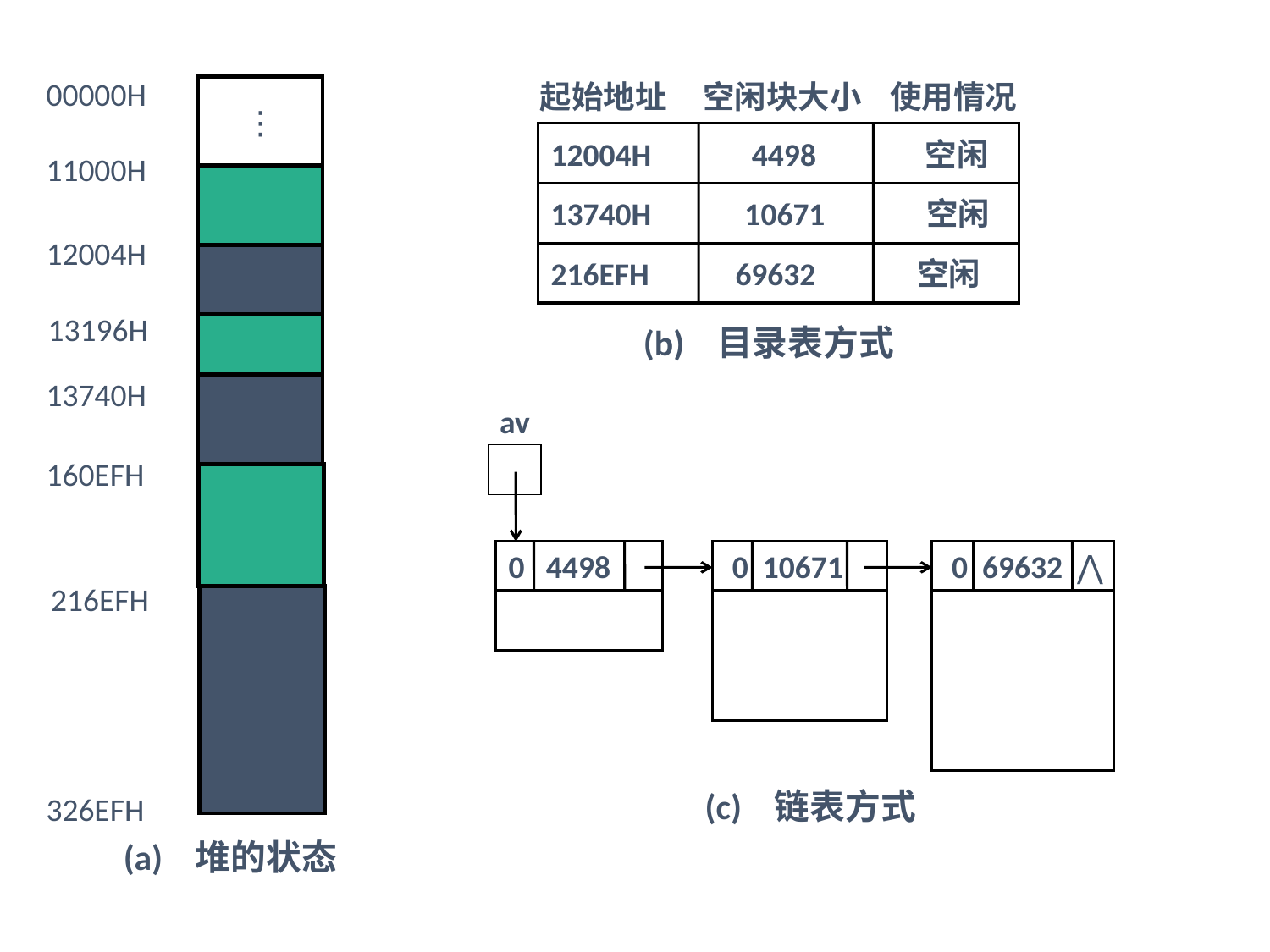

00000H
11000H
12004H
13196H
13740H
160EFH
216EFH
326EFH
⋮

(a)   堆的状态
起始地址     空闲块大小    使用情况
12004H              4498              空闲

13740H             10671             空闲

216EFH            69632             空闲

(b)   目录表方式
av

0   4498

 0  10671

 0  69632  ⋀

(c)   链表方式